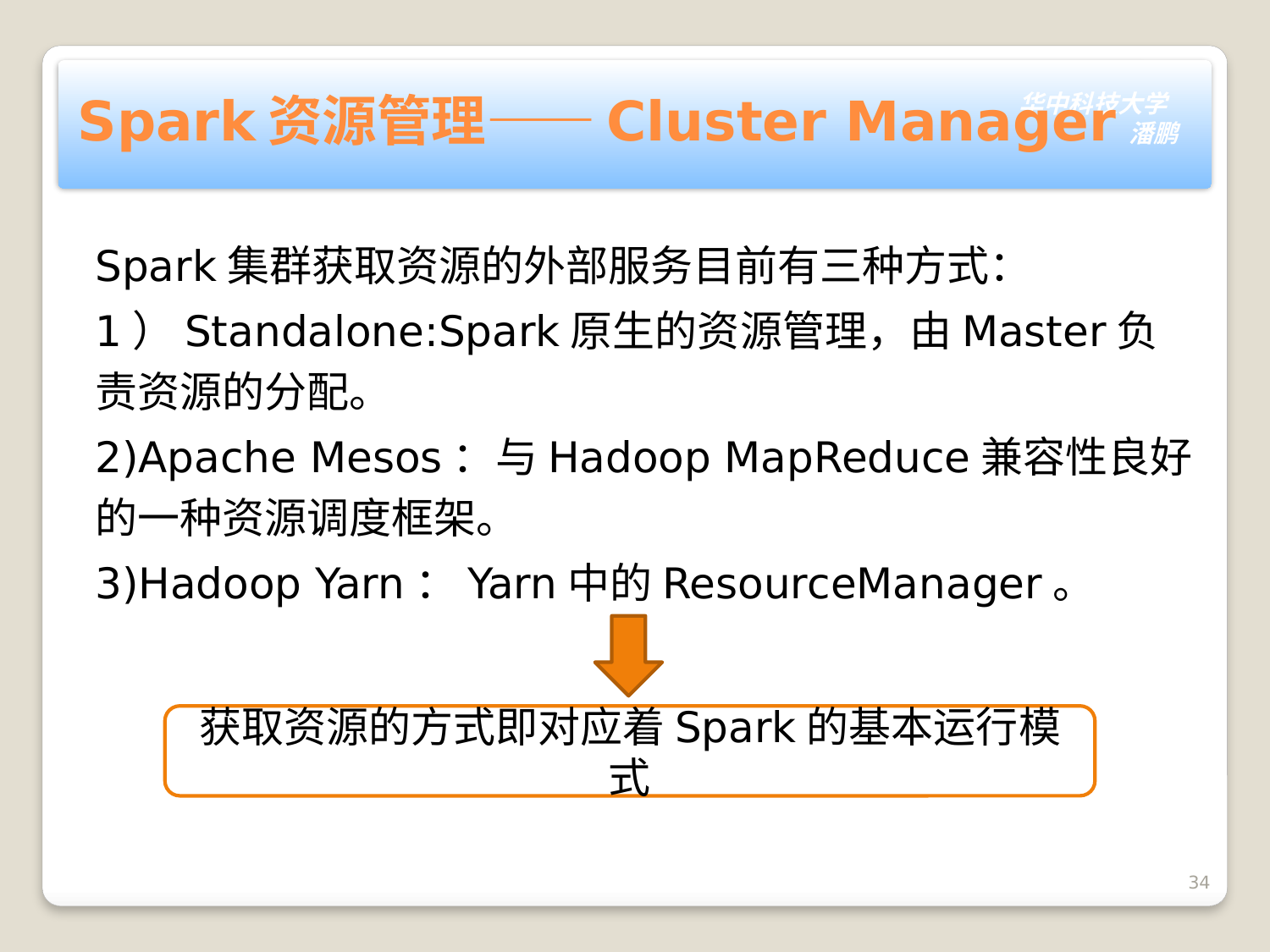

# Spark资源管理——Cluster Manager
Spark集群获取资源的外部服务目前有三种方式：
1）Standalone:Spark原生的资源管理，由Master负责资源的分配。
2)Apache Mesos：与Hadoop MapReduce兼容性良好的一种资源调度框架。
3)Hadoop Yarn：Yarn中的ResourceManager。

获取资源的方式即对应着Spark的基本运行模式
34